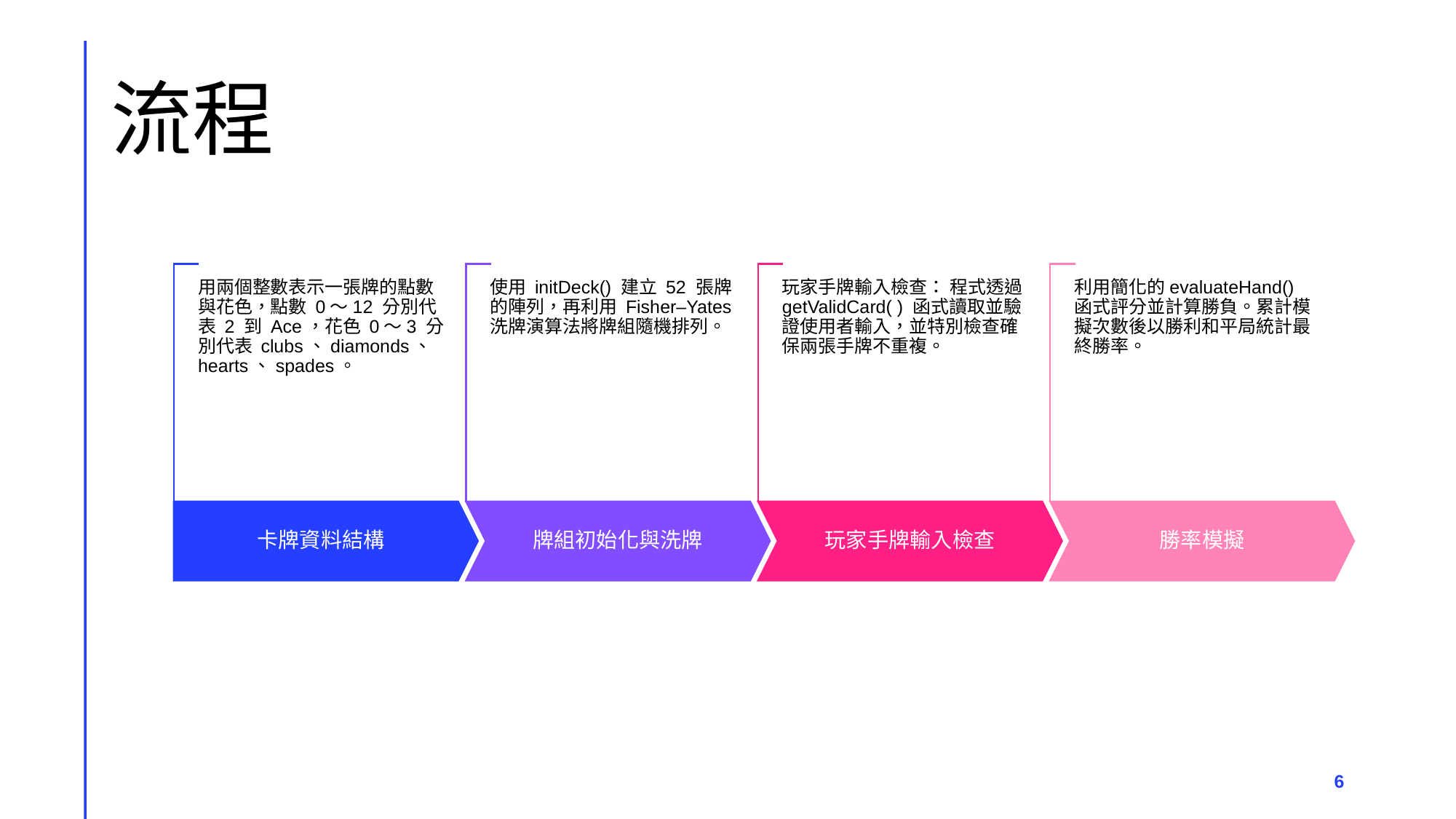

# 流程
卡牌資料結構
用兩個整數表示一張牌的點數與花色，點數 0～12 分別代表 2 到 Ace，花色 0～3 分別代表 clubs、diamonds、hearts、spades。
牌組初始化與洗牌
使用 initDeck() 建立 52 張牌的陣列，再利用 Fisher–Yates 洗牌演算法將牌組隨機排列。
玩家手牌輸入檢查
玩家手牌輸入檢查： 程式透過 getValidCard( ) 函式讀取並驗證使用者輸入，並特別檢查確保兩張手牌不重複。
勝率模擬
利用簡化的evaluateHand() 函式評分並計算勝負。累計模擬次數後以勝利和平局統計最終勝率。
6